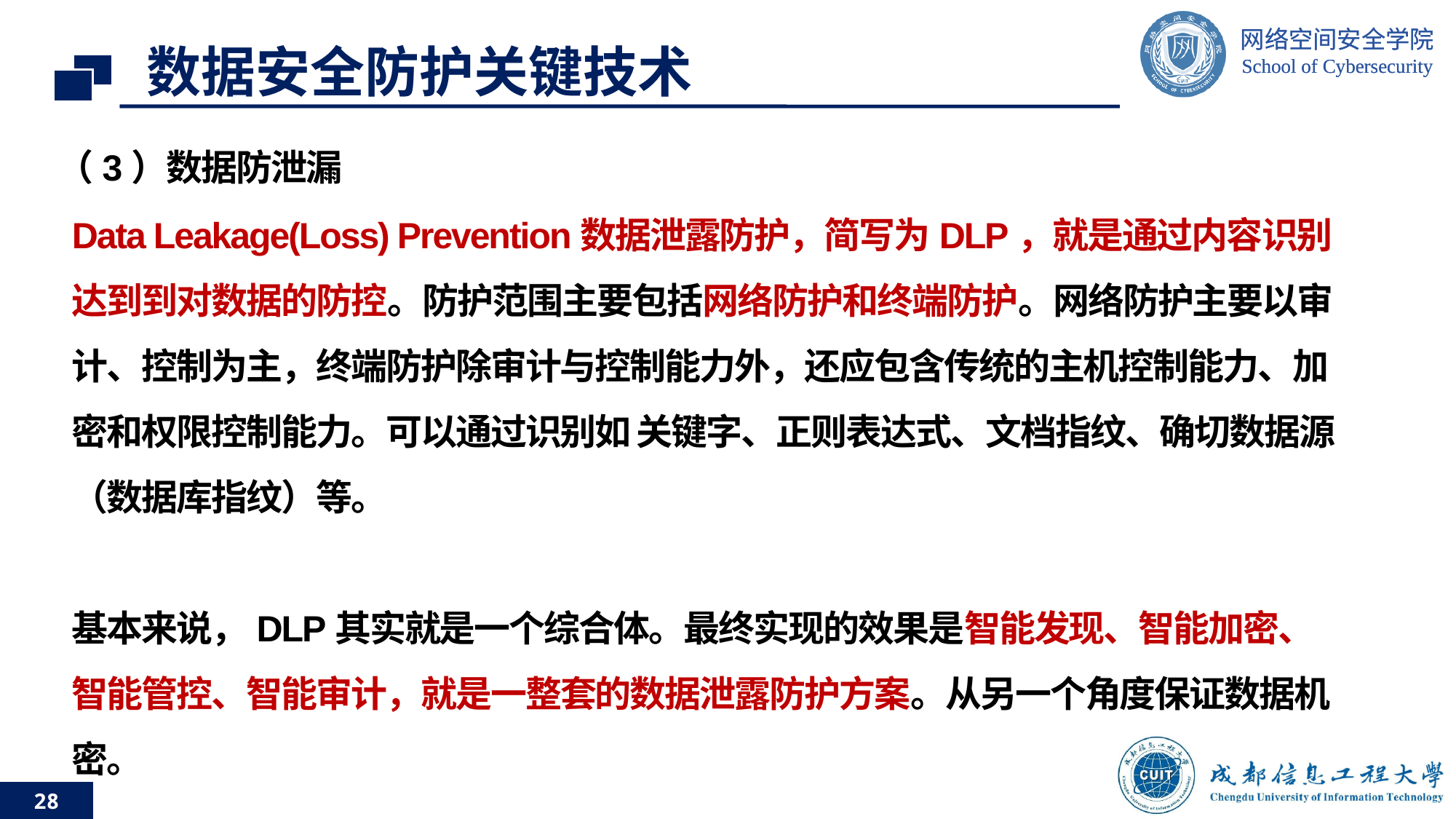

数据安全防护关键技术
（3）数据防泄漏
Data Leakage(Loss) Prevention数据泄露防护，简写为DLP，就是通过内容识别达到到对数据的防控。防护范围主要包括网络防护和终端防护。网络防护主要以审计、控制为主，终端防护除审计与控制能力外，还应包含传统的主机控制能力、加密和权限控制能力。可以通过识别如 关键字、正则表达式、文档指纹、确切数据源（数据库指纹）等。

基本来说，DLP其实就是一个综合体。最终实现的效果是智能发现、智能加密、智能管控、智能审计，就是一整套的数据泄露防护方案。从另一个角度保证数据机密。
28